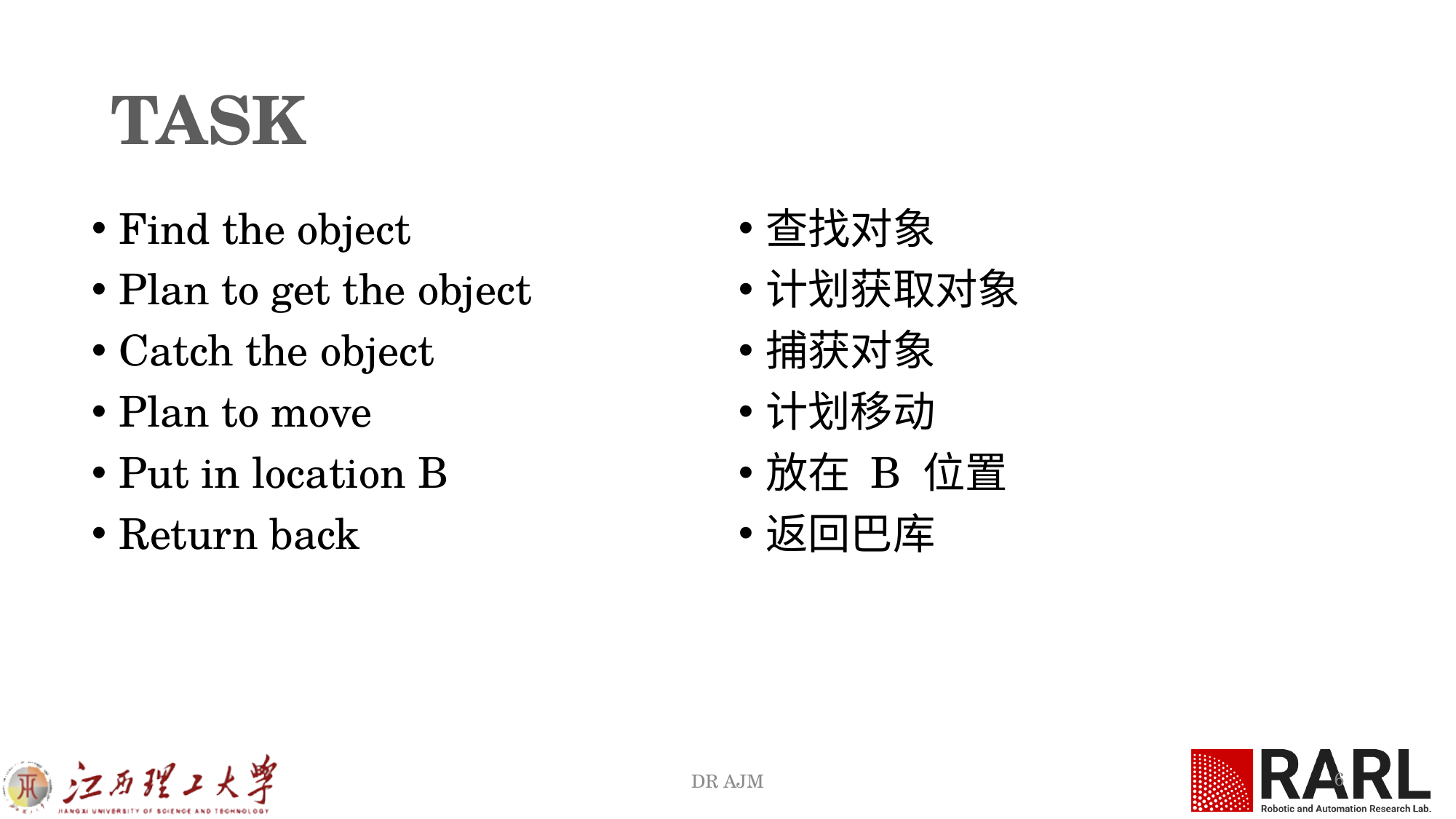

# TASK
Find the object
Plan to get the object
Catch the object
Plan to move
Put in location B
Return back
查找对象
计划获取对象
捕获对象
计划移动
放在 B 位置
返回巴库

DR AJM
6